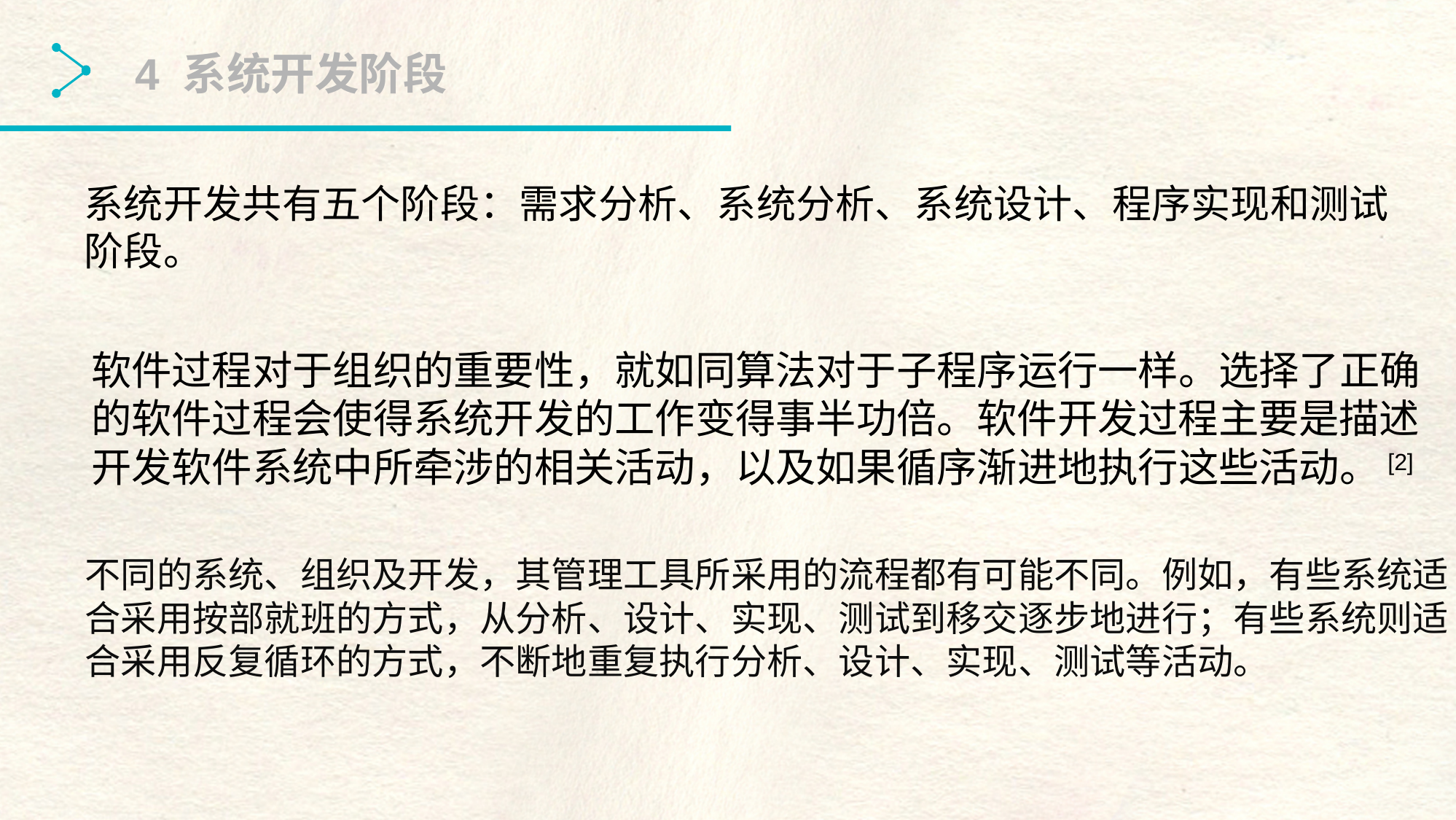

4 系统开发阶段

系统开发共有五个阶段：需求分析、系统分析、系统设计、程序实现和测试阶段。
软件过程对于组织的重要性，就如同算法对于子程序运行一样。选择了正确的软件过程会使得系统开发的工作变得事半功倍。软件开发过程主要是描述开发软件系统中所牵涉的相关活动，以及如果循序渐进地执行这些活动。[2]
不同的系统、组织及开发，其管理工具所采用的流程都有可能不同。例如，有些系统适合采用按部就班的方式，从分析、设计、实现、测试到移交逐步地进行；有些系统则适合采用反复循环的方式，不断地重复执行分析、设计、实现、测试等活动。